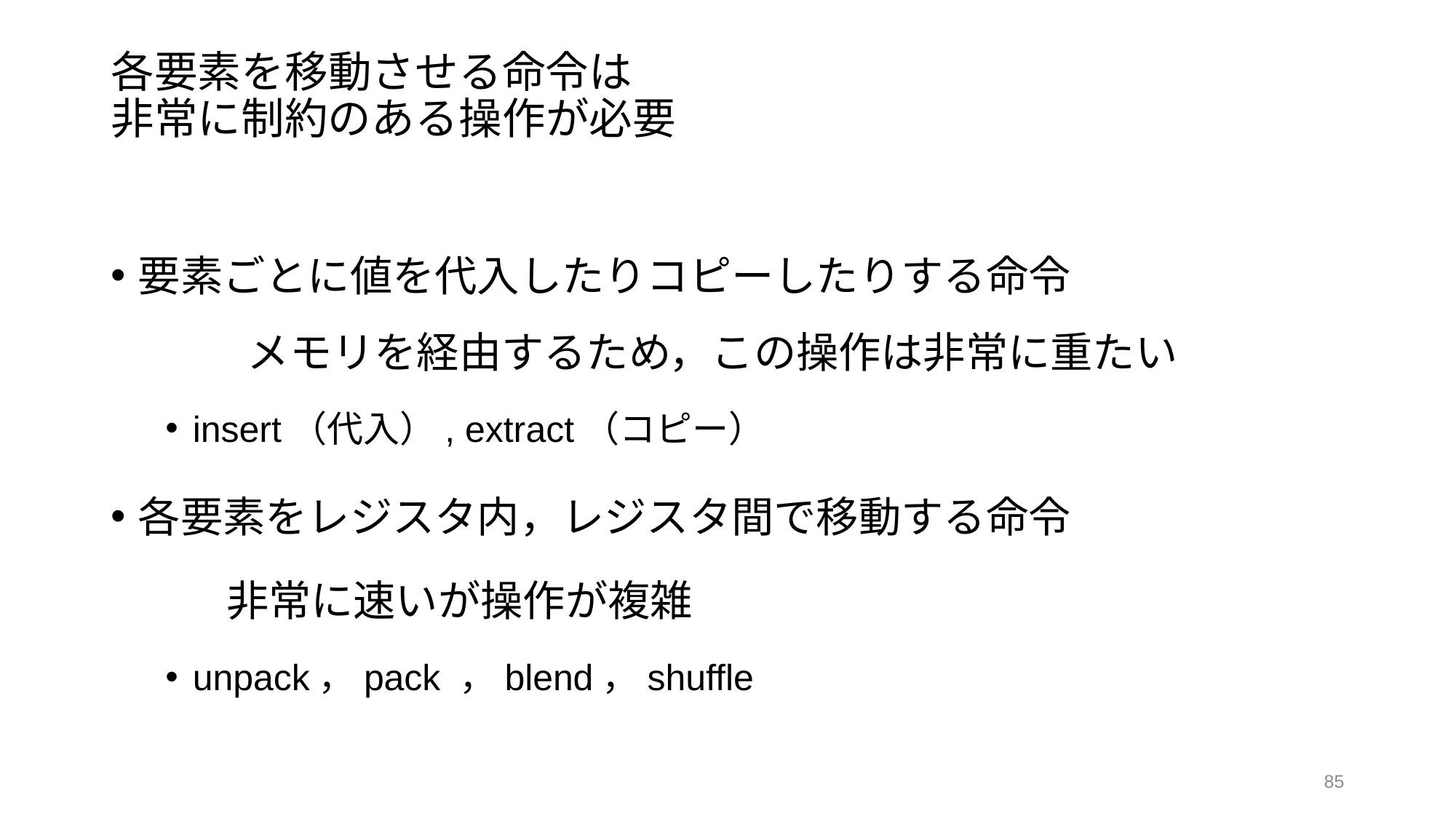

# 各要素を移動させる命令は 非常に制約のある操作が必要
要素ごとに値を代入したりコピーしたりする命令
	メモリを経由するため，この操作は非常に重たい
insert（代入）, extract（コピー）
各要素をレジスタ内，レジスタ間で移動する命令
　　非常に速いが操作が複雑
unpack，pack ，blend，shuffle
85